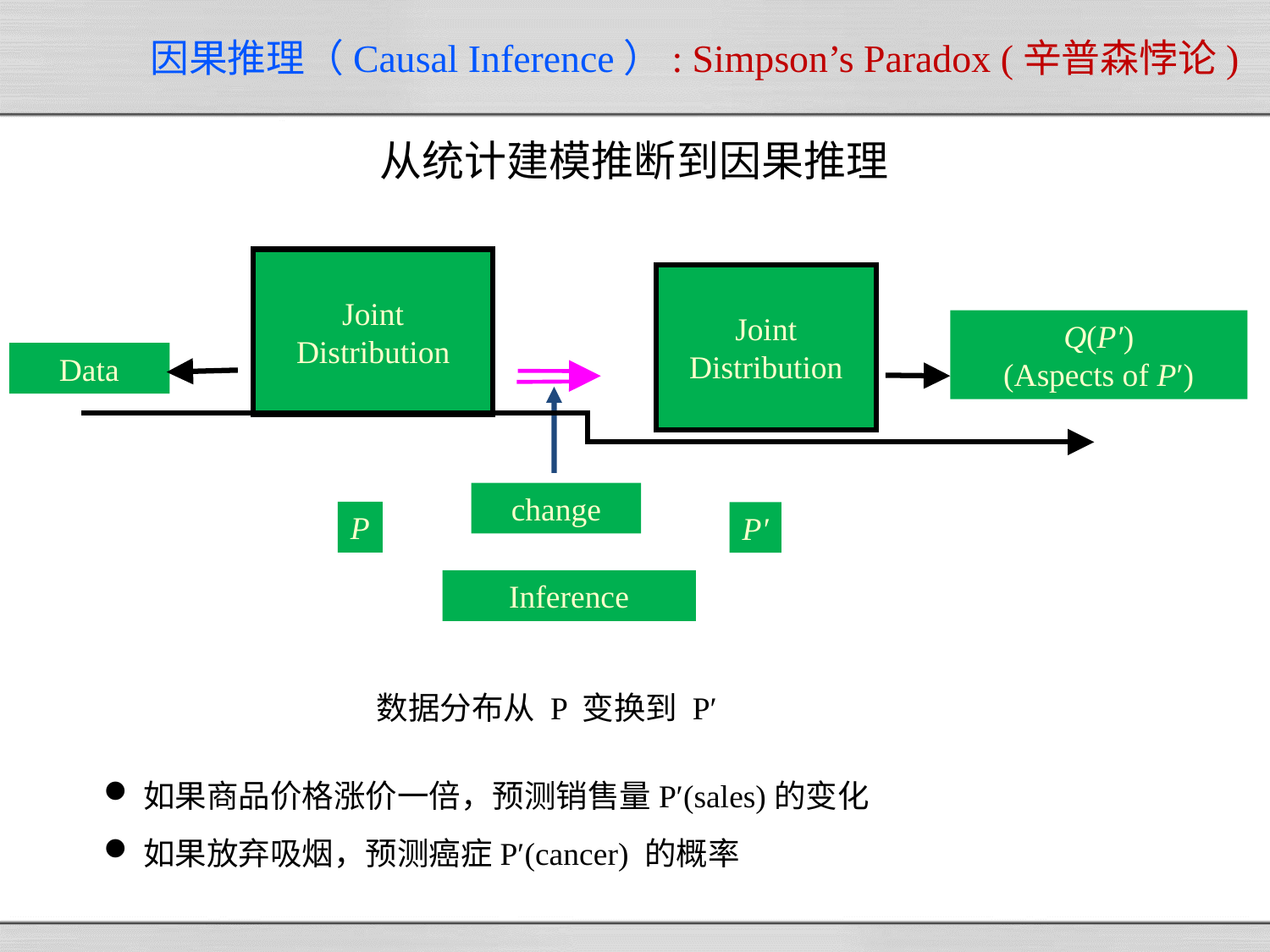

# 因果推理（Causal Inference）: Simpson’s Paradox (辛普森悖论)
从统计建模推断到因果推理

Joint
Distribution

Joint
Distribution

Q(P′)
(Aspects of P′)
Data

change
P
P′
Inference
数据分布从 P 变换到 P′
如果商品价格涨价一倍，预测销售量P′(sales)的变化
如果放弃吸烟，预测癌症P′(cancer) 的概率